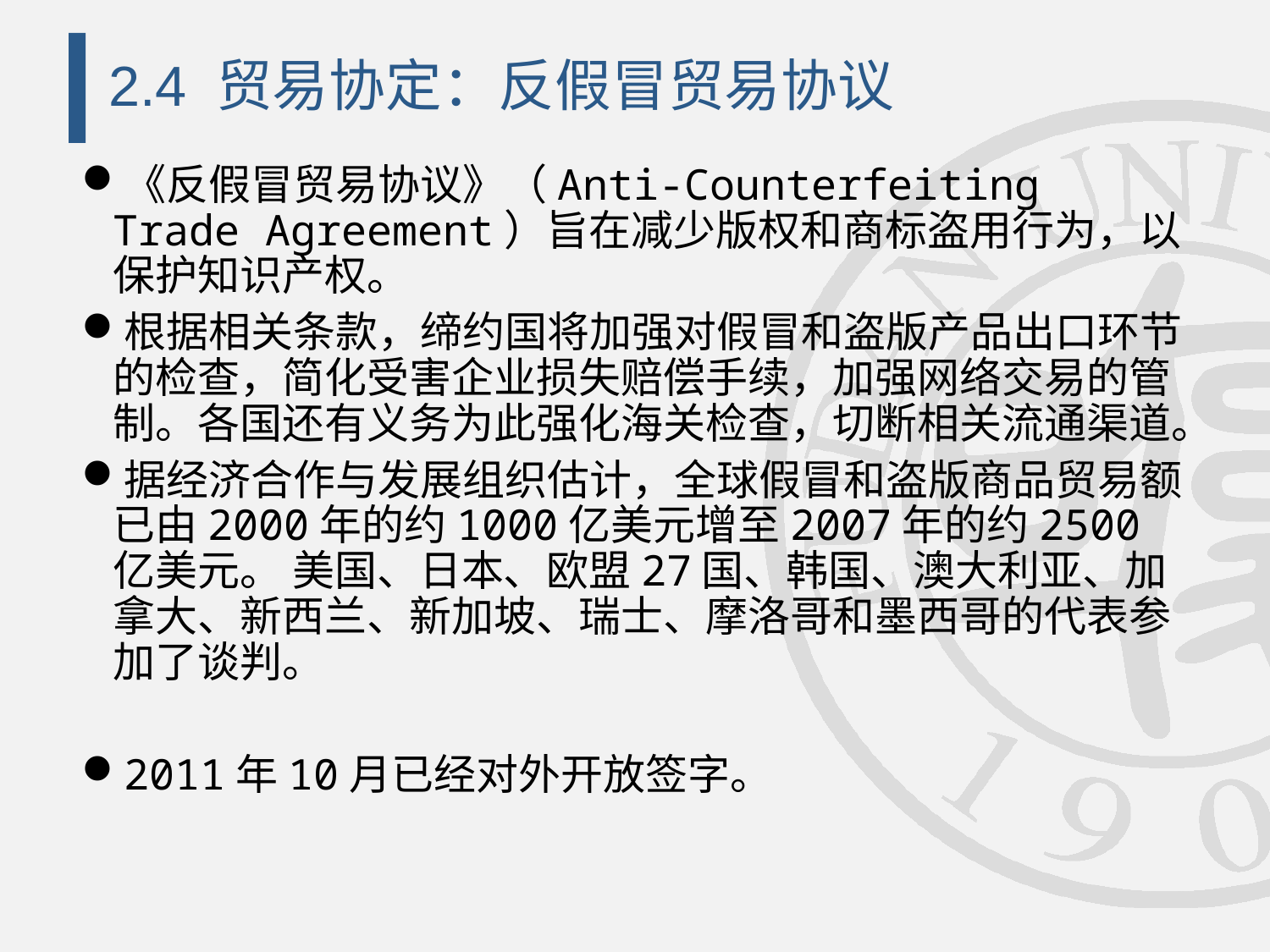

# 2.4 贸易协定：反假冒贸易协议
《反假冒贸易协议》（Anti-Counterfeiting Trade Agreement）旨在减少版权和商标盗用行为，以保护知识产权。
根据相关条款，缔约国将加强对假冒和盗版产品出口环节的检查，简化受害企业损失赔偿手续，加强网络交易的管制。各国还有义务为此强化海关检查，切断相关流通渠道。
据经济合作与发展组织估计，全球假冒和盗版商品贸易额已由2000年的约1000亿美元增至2007年的约2500亿美元。 美国、日本、欧盟27国、韩国、澳大利亚、加拿大、新西兰、新加坡、瑞士、摩洛哥和墨西哥的代表参加了谈判。

2011年10月已经对外开放签字。